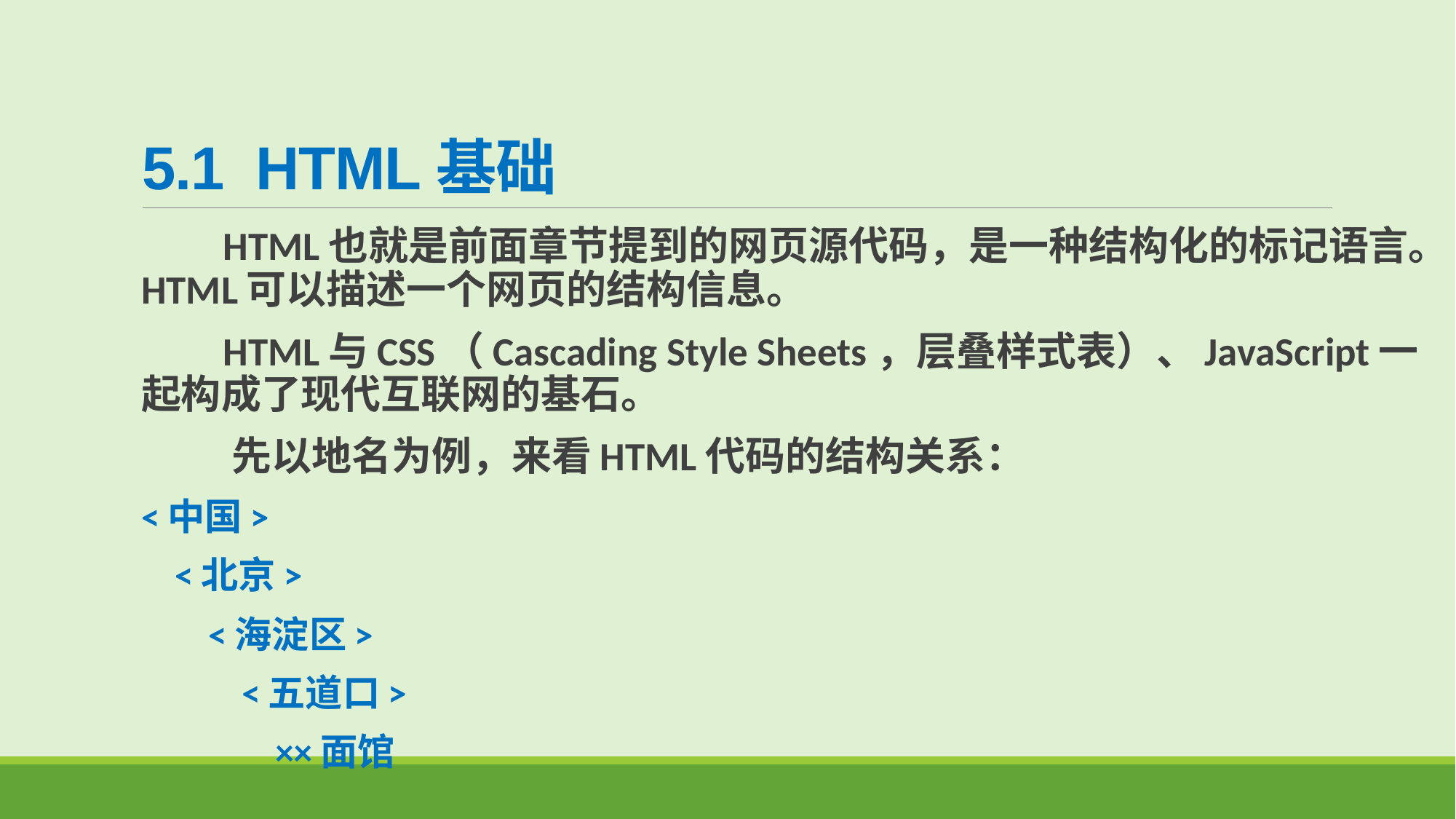

# 5.1  HTML基础
         HTML也就是前面章节提到的网页源代码，是一种结构化的标记语言。HTML可以描述一个网页的结构信息。
         HTML与CSS（Cascading Style Sheets，层叠样式表）、JavaScript一起构成了现代互联网的基石。
         先以地名为例，来看HTML代码的结构关系：
<中国>
    <北京>
        <海淀区>
            <五道口>
                ××面馆